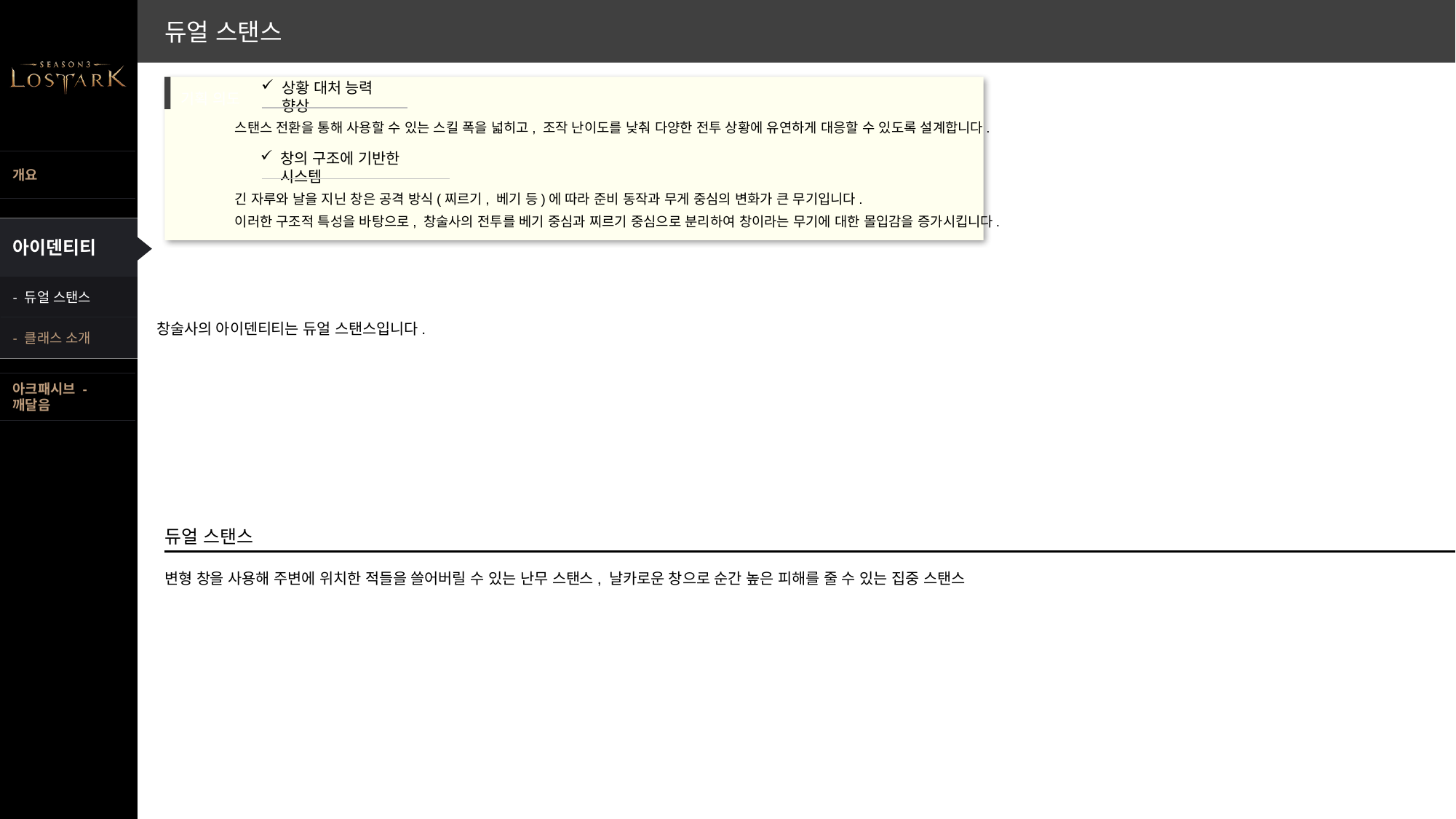

듀얼 스탠스

기획 의도
상황 대처 능력 향상
스탠스 전환을 통해 사용할 수 있는 스킬 폭을 넓히고, 조작 난이도를 낮춰 다양한 전투 상황에 유연하게 대응할 수 있도록 설계합니다.
창의 구조에 기반한 시스템
긴 자루와 날을 지닌 창은 공격 방식(찌르기, 베기 등)에 따라 준비 동작과 무게 중심의 변화가 큰 무기입니다.
이러한 구조적 특성을 바탕으로, 창술사의 전투를 베기 중심과 찌르기 중심으로 분리하여 창이라는 무기에 대한 몰입감을 증가시킵니다.
- 듀얼 스탠스
창술사의 아이덴티티는 듀얼 스탠스입니다.

- 클래스 소개
듀얼 스탠스
변형 창을 사용해 주변에 위치한 적들을 쓸어버릴 수 있는 난무 스탠스, 날카로운 창으로 순간 높은 피해를 줄 수 있는 집중 스탠스